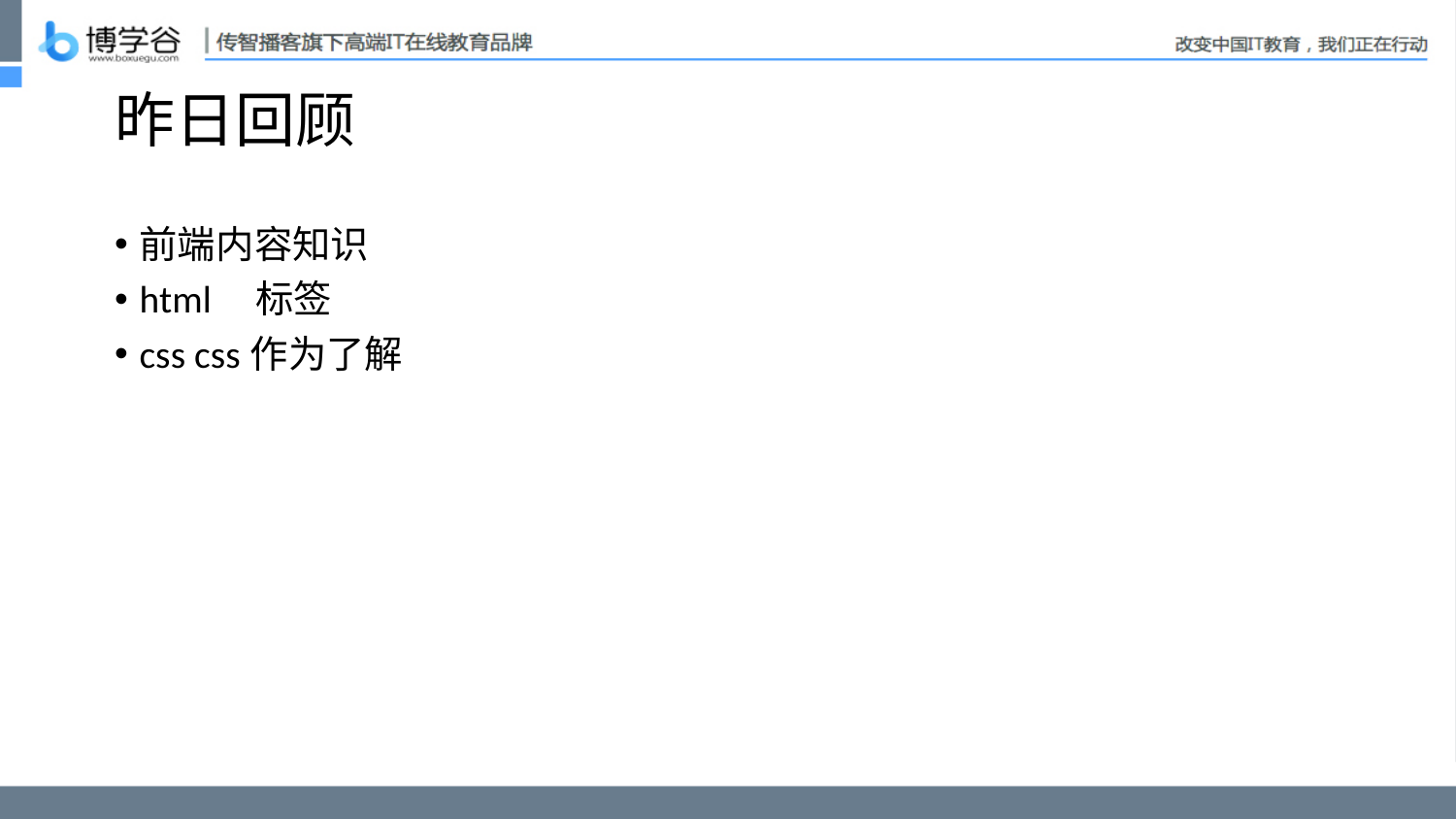

# 昨日回顾
前端内容知识
html    标签
css css作为了解